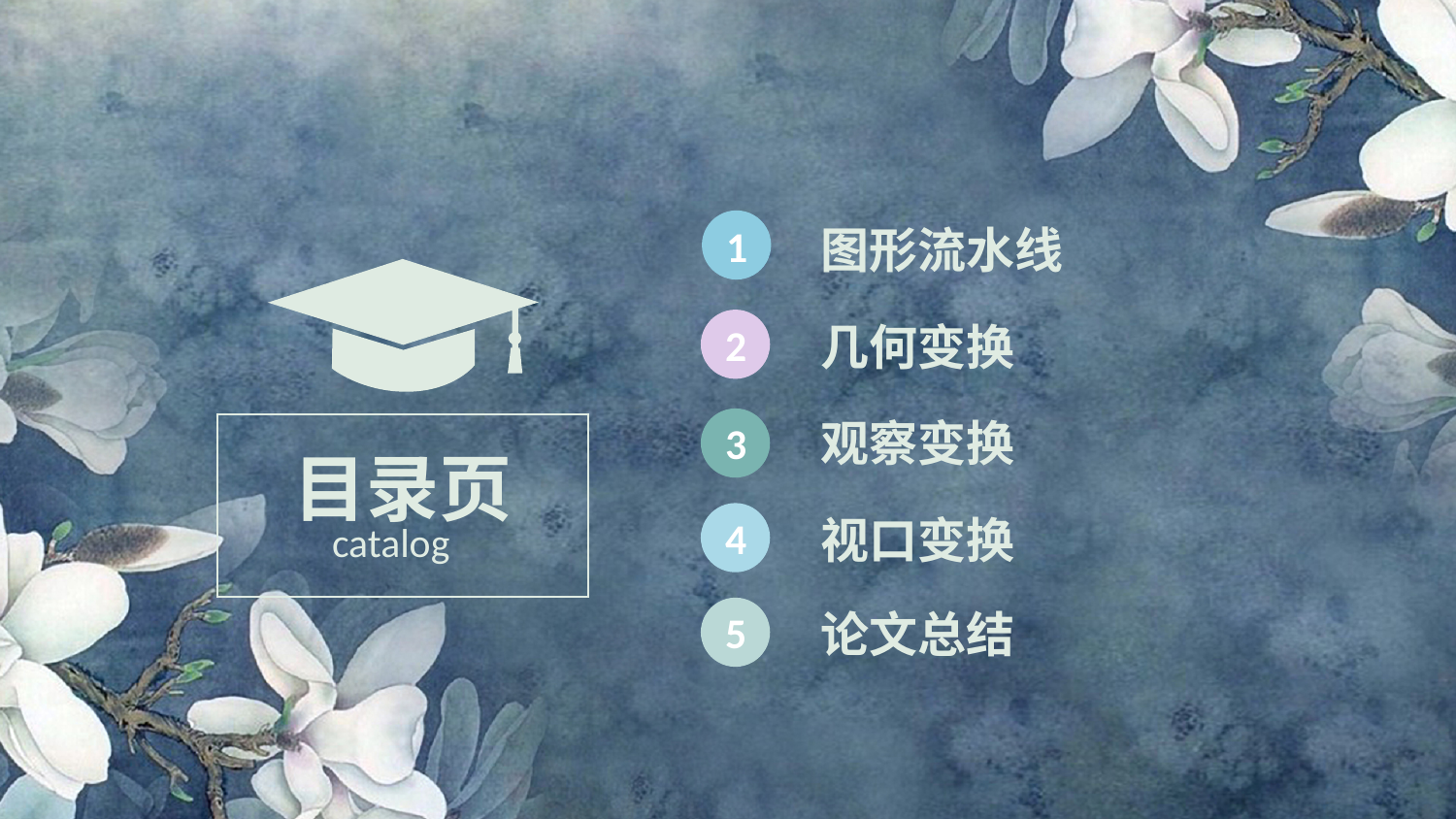

1
图形流水线

几何变换
2
观察变换
3

目录页
视口变换
4
catalog
论文总结
5